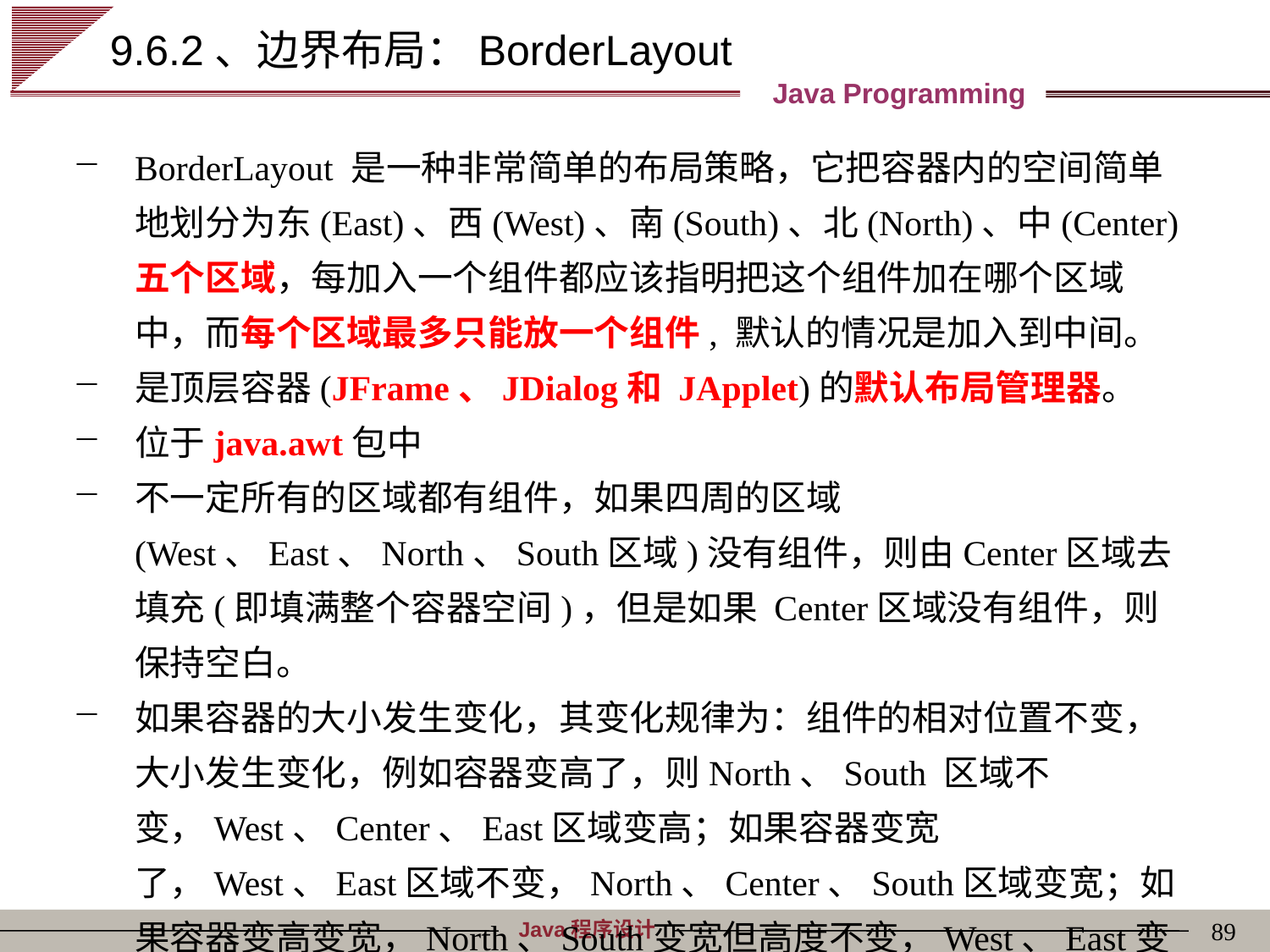

# 9.6.2、边界布局：BorderLayout
BorderLayout 是一种非常简单的布局策略，它把容器内的空间简单地划分为东(East)、西(West)、南(South)、北(North)、中(Center)五个区域，每加入一个组件都应该指明把这个组件加在哪个区域中，而每个区域最多只能放一个组件, 默认的情况是加入到中间。
是顶层容器(JFrame、JDialog和 JApplet)的默认布局管理器。
位于java.awt包中
不一定所有的区域都有组件，如果四周的区域(West、East、North、South区域)没有组件，则由Center区域去填充(即填满整个容器空间)，但是如果 Center区域没有组件，则保持空白。
如果容器的大小发生变化，其变化规律为：组件的相对位置不变，大小发生变化，例如容器变高了，则North、South 区域不变，West、Center、East区域变高；如果容器变宽了，West、East区域不变，North、Center、South区域变宽；如果容器变高变宽，North、South变宽但高度不变，West、East变高但宽度不变，Center则变高变宽。